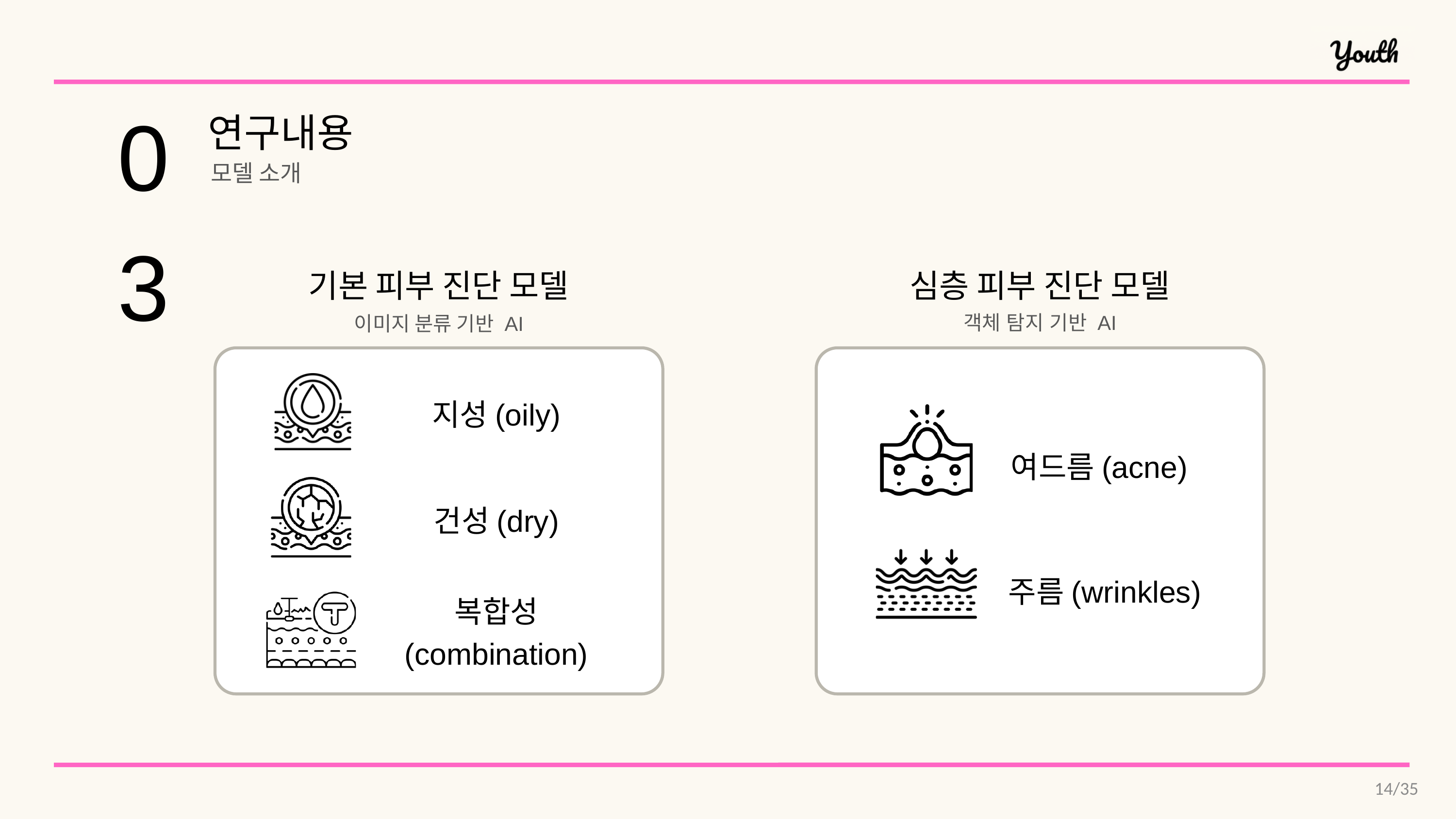

03

연구내용
모델 소개
기본 피부 진단 모델
심층 피부 진단 모델
객체 탐지 기반 AI
이미지 분류 기반 AI

지성(oily)

건성(dry)

복합성
(combination)

여드름(acne)

주름(wrinkles)

14/35